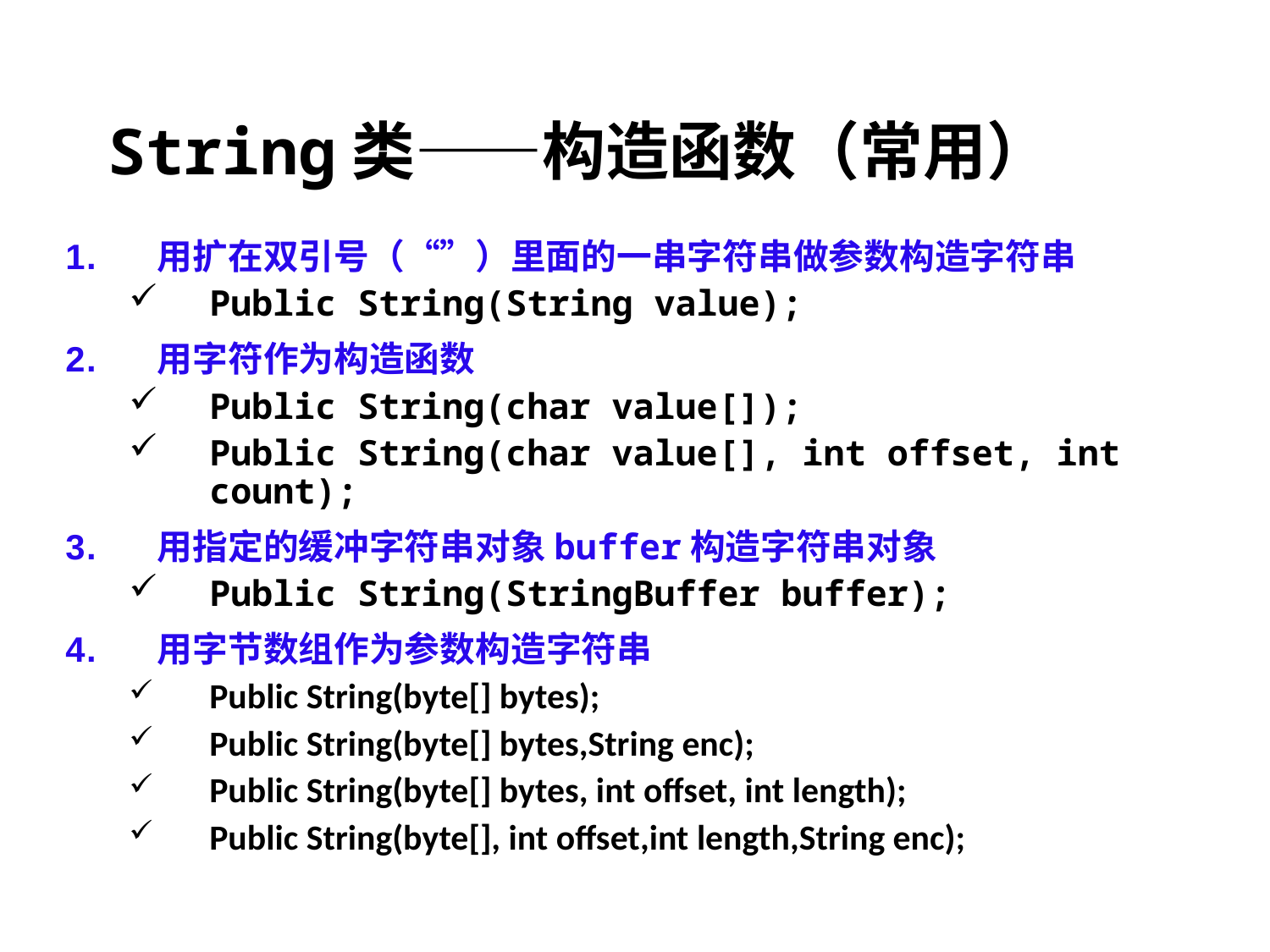

# String类——构造函数（常用）
用扩在双引号（“”）里面的一串字符串做参数构造字符串
Public String(String value);
用字符作为构造函数
Public String(char value[]);
Public String(char value[], int offset, int count);
用指定的缓冲字符串对象buffer构造字符串对象
Public String(StringBuffer buffer);
用字节数组作为参数构造字符串
Public String(byte[] bytes);
Public String(byte[] bytes,String enc);
Public String(byte[] bytes, int offset, int length);
Public String(byte[], int offset,int length,String enc);